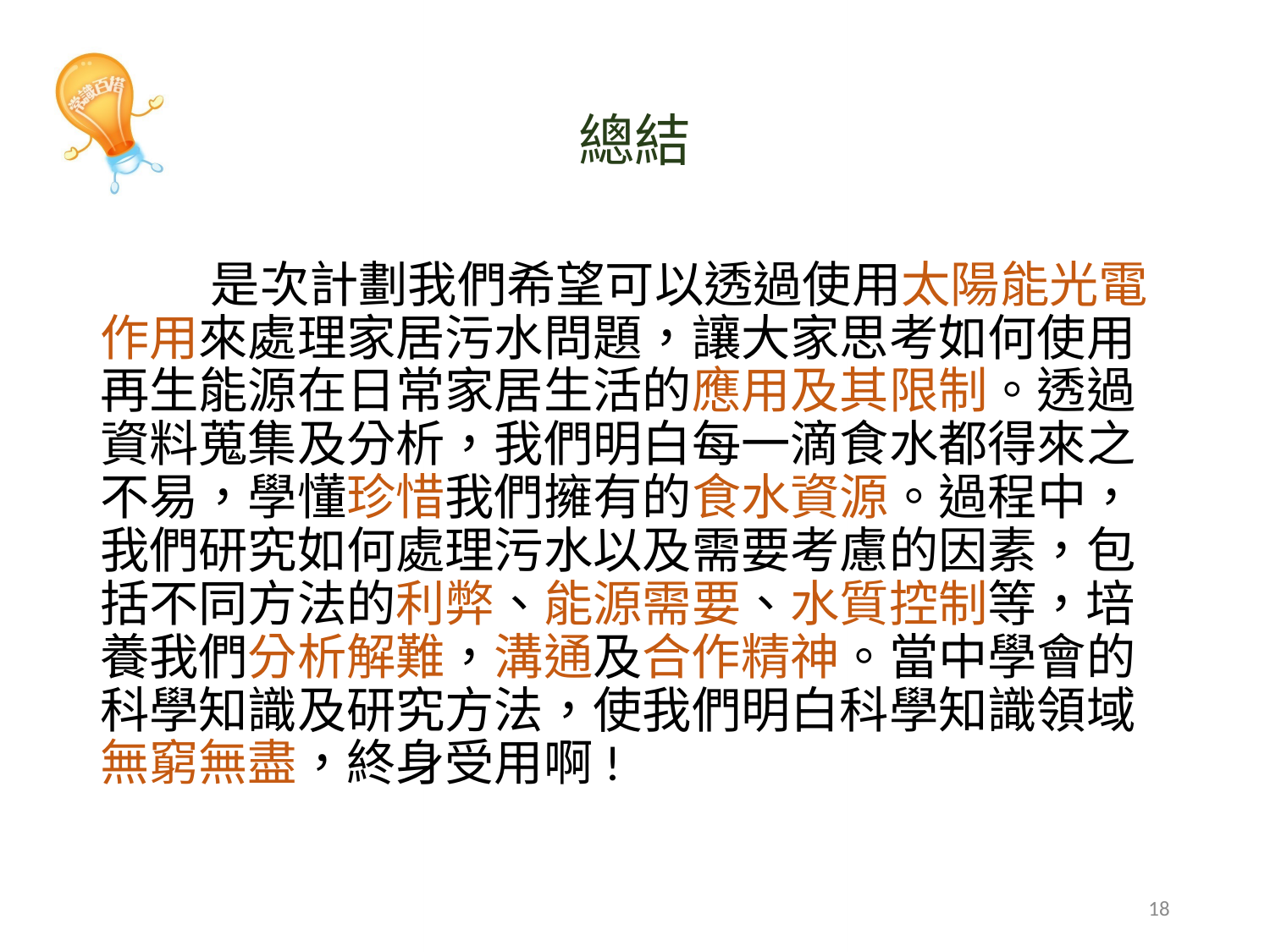

# 總結
         是次計劃我們希望可以透過使用太陽能光電作用來處理家居污水問題，讓大家思考如何使用再生能源在日常家居生活的應用及其限制。透過資料蒐集及分析，我們明白每一滴食水都得來之不易，學懂珍惜我們擁有的食水資源。過程中，我們研究如何處理污水以及需要考慮的因素，包括不同方法的利弊、能源需要、水質控制等，培養我們分析解難，溝通及合作精神。當中學會的科學知識及研究方法，使我們明白科學知識領域無窮無盡，終身受用啊!

18